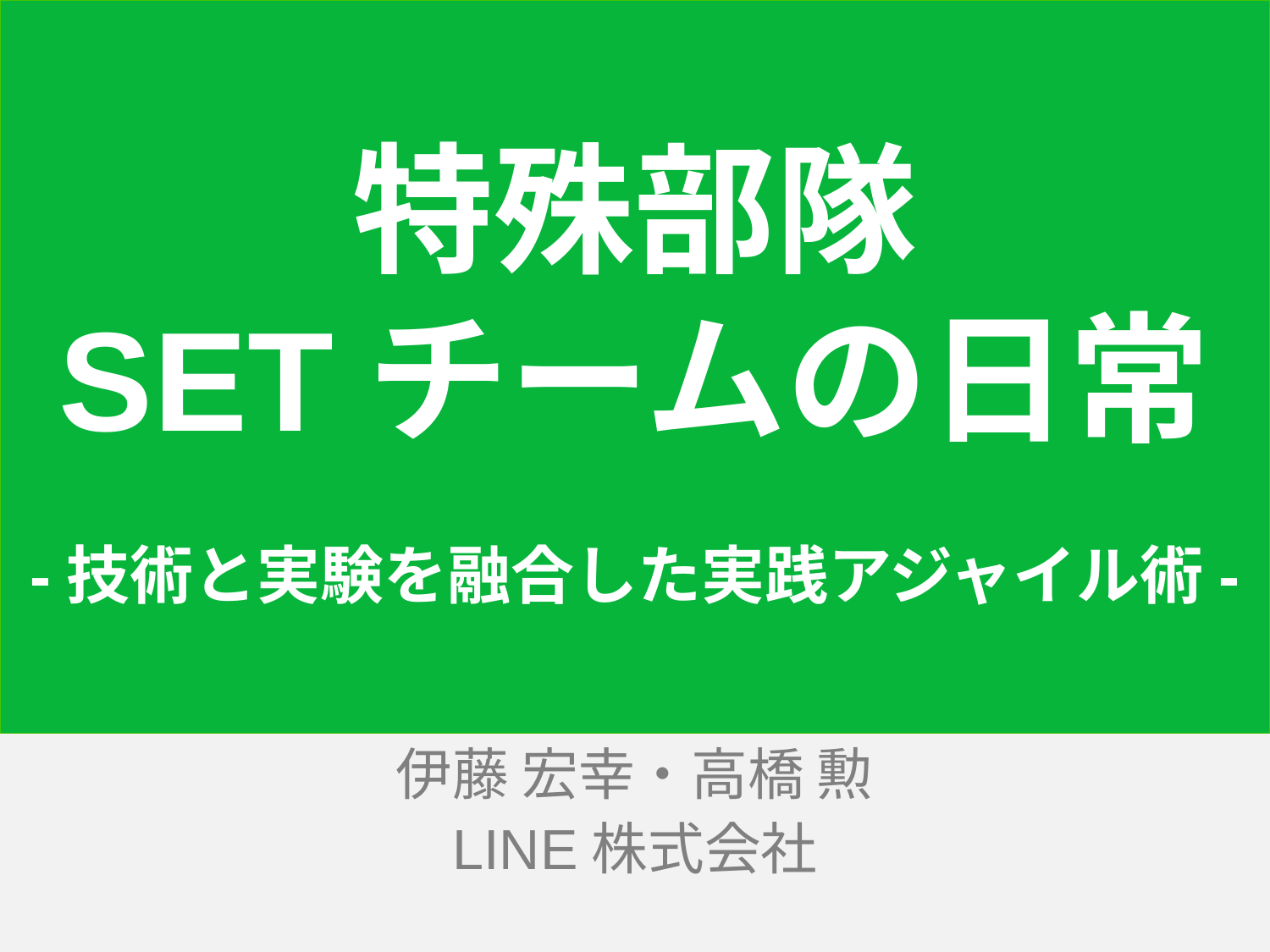

# 特殊部隊 SETチームの日常 -技術と実験を融合した実践アジャイル術-
伊藤 宏幸・高橋 勲
LINE株式会社